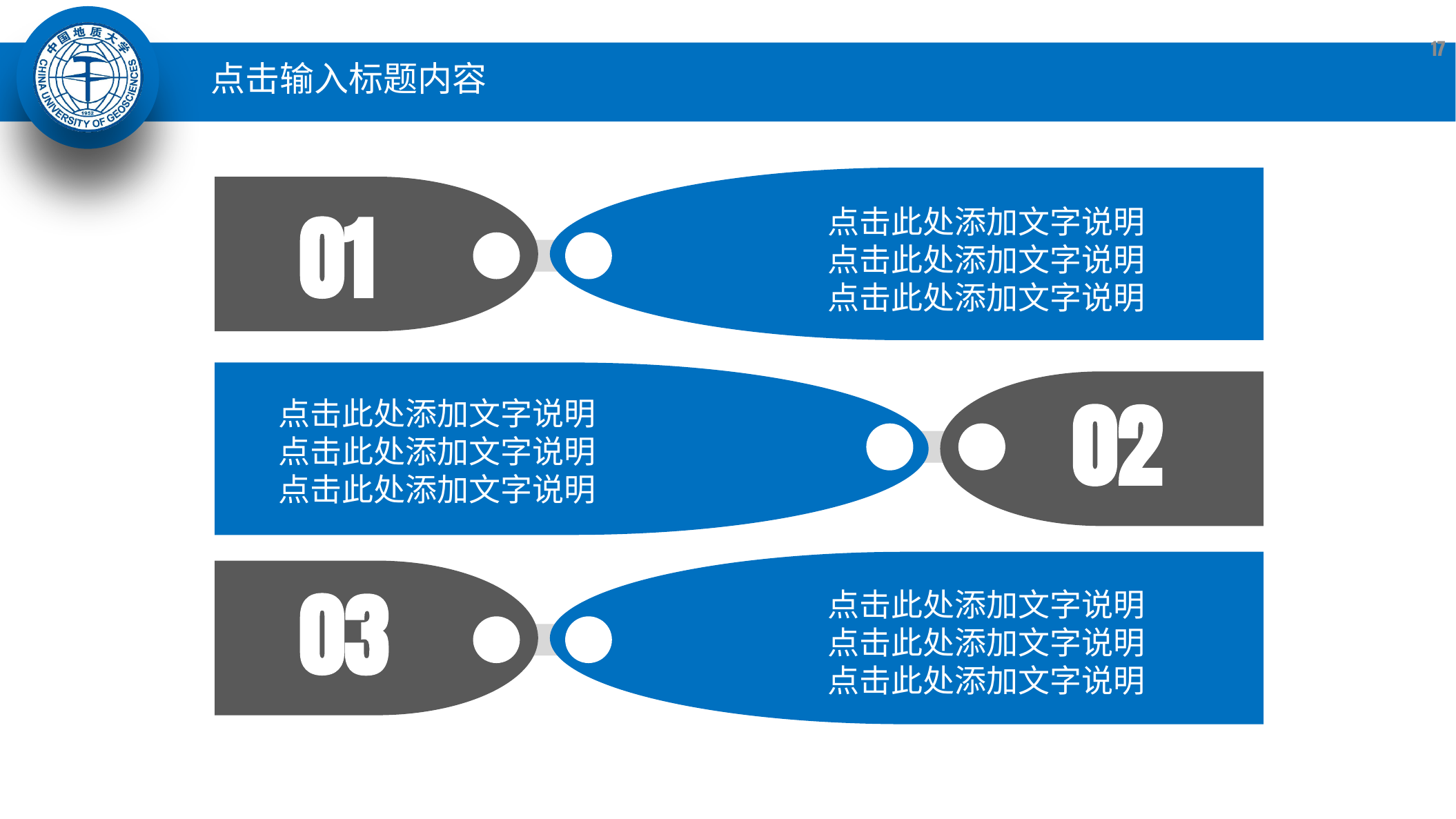

17
点击输入标题内容

点击此处添加文字说明
点击此处添加文字说明
点击此处添加文字说明

01

点击此处添加文字说明
点击此处添加文字说明
点击此处添加文字说明

02

点击此处添加文字说明
点击此处添加文字说明
点击此处添加文字说明

03